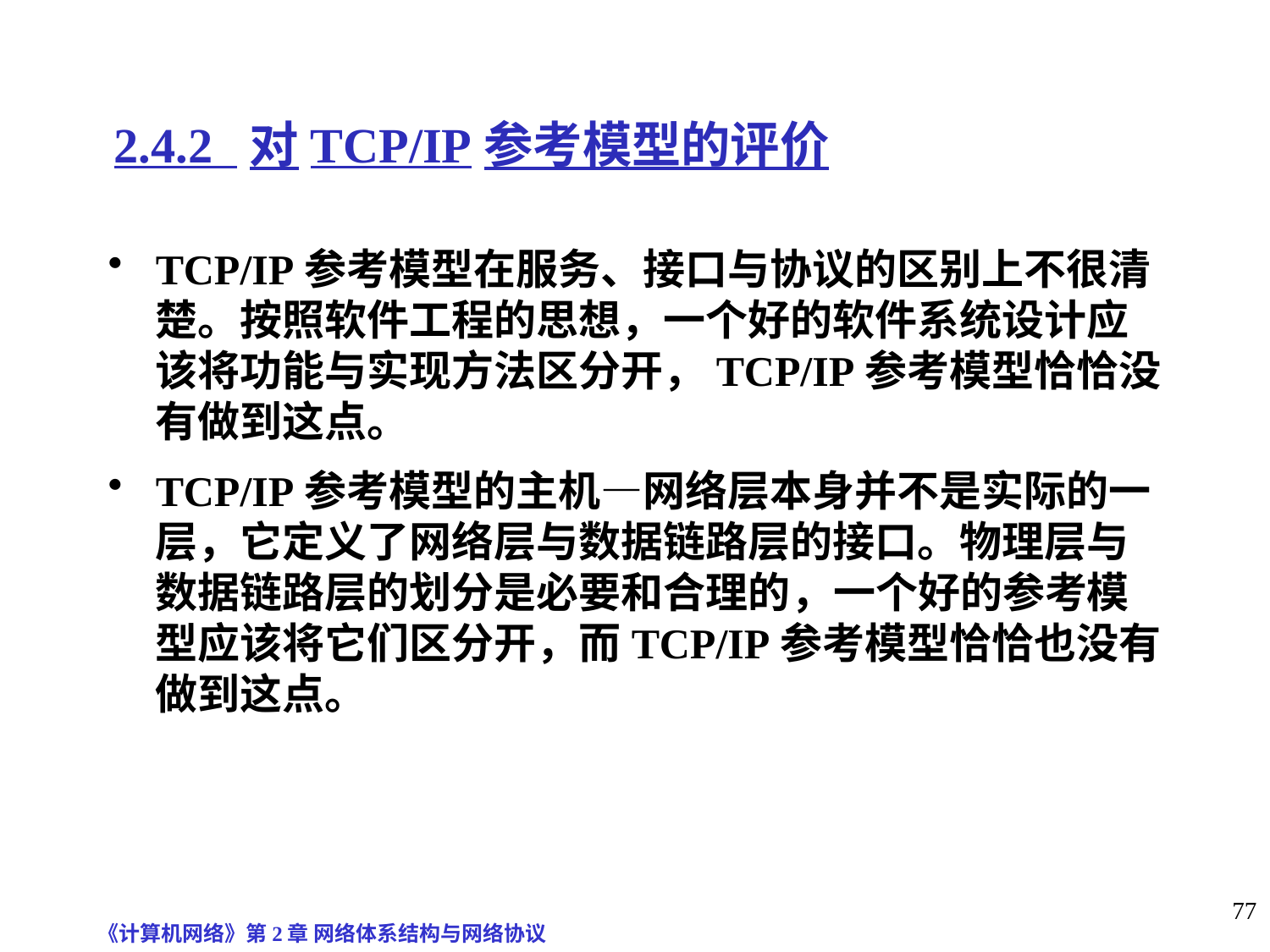

# 2.4.2  对TCP/IP参考模型的评价
TCP/IP参考模型在服务、接口与协议的区别上不很清楚。按照软件工程的思想，一个好的软件系统设计应该将功能与实现方法区分开，TCP/IP参考模型恰恰没有做到这点。
TCP/IP参考模型的主机—网络层本身并不是实际的一层，它定义了网络层与数据链路层的接口。物理层与数据链路层的划分是必要和合理的，一个好的参考模型应该将它们区分开，而TCP/IP参考模型恰恰也没有做到这点。

《计算机网络》第2章 网络体系结构与网络协议
77